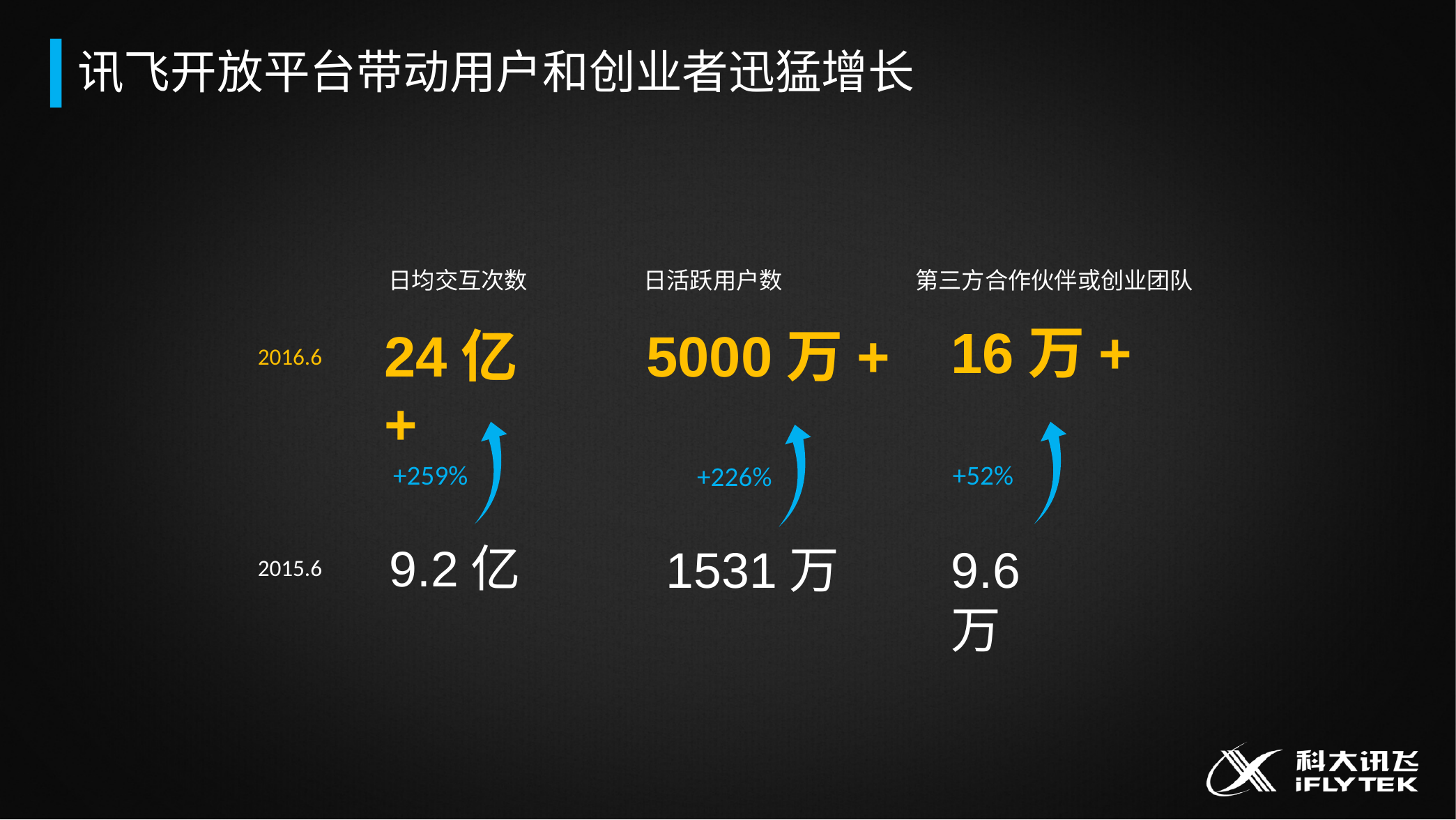

讯飞开放平台带动用户和创业者迅猛增长
日均交互次数
日活跃用户数
第三方合作伙伴或创业团队
16万+
24亿+
5000万+
2016.6

+259%
+52%
+226%
9.2亿
9.6万
1531万
2015.6